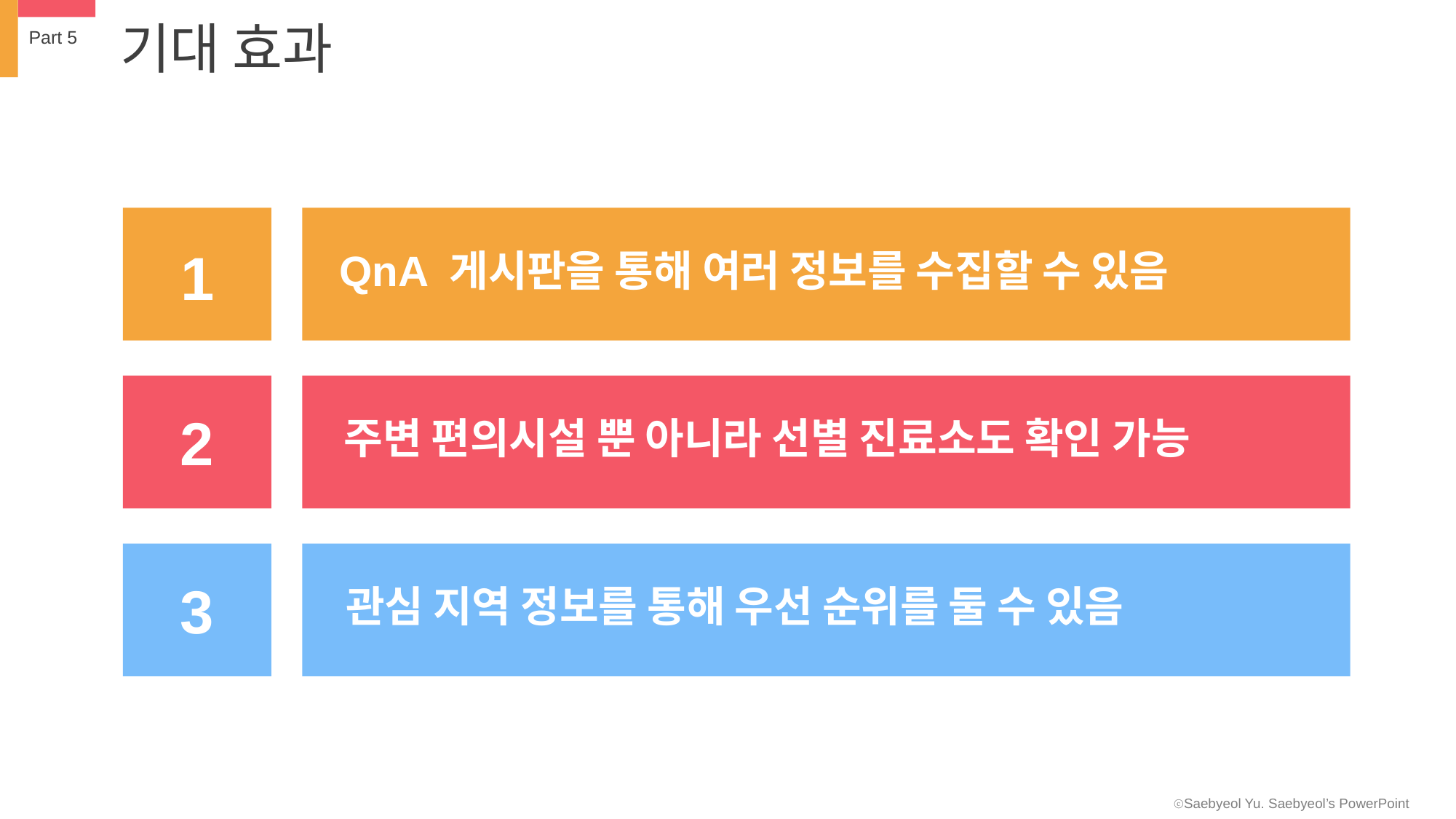

기대 효과
Part 5

1
QnA 게시판을 통해 여러 정보를 수집할 수 있음

2
주변 편의시설 뿐 아니라 선별 진료소도 확인 가능

3
관심 지역 정보를 통해 우선 순위를 둘 수 있음